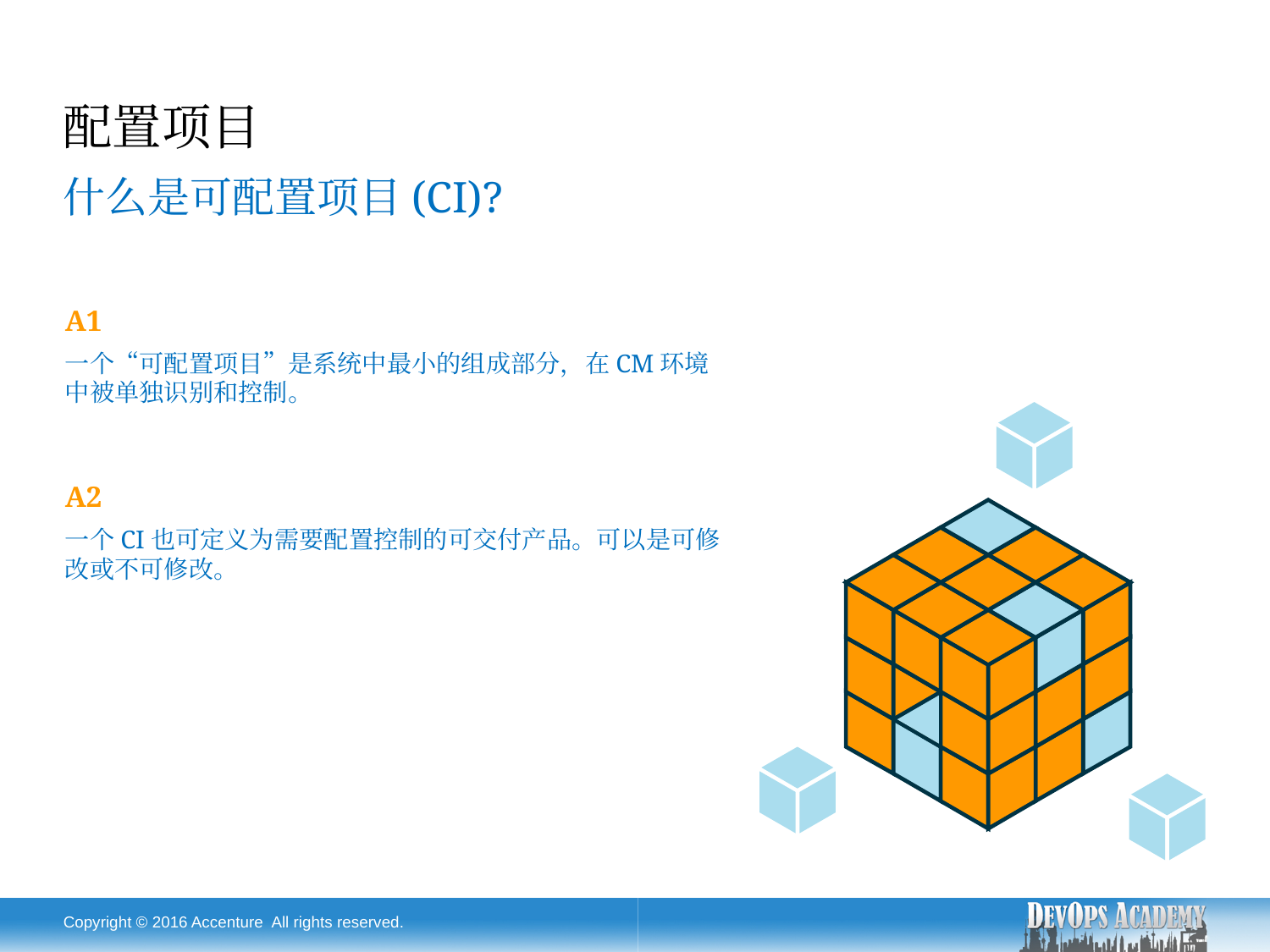

# 配置项目
什么是可配置项目(CI)?
A1
一个“可配置项目”是系统中最小的组成部分，在CM环境中被单独识别和控制。

A2
一个CI也可定义为需要配置控制的可交付产品。可以是可修改或不可修改。
Copyright © 2016 Accenture  All rights reserved.